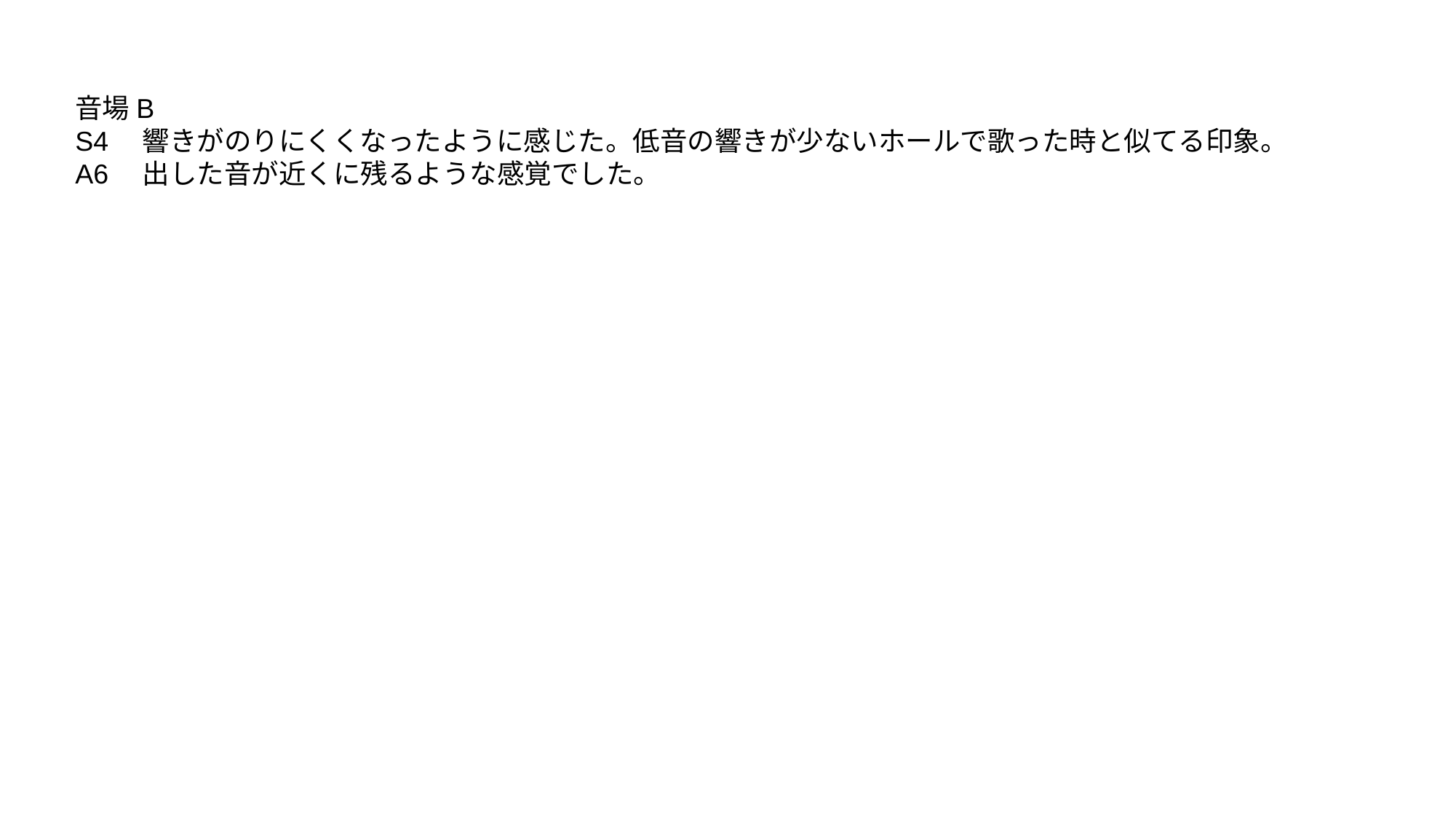

音場B
S4　響きがのりにくくなったように感じた。低音の響きが少ないホールで歌った時と似てる印象。
A6　出した音が近くに残るような感覚でした。